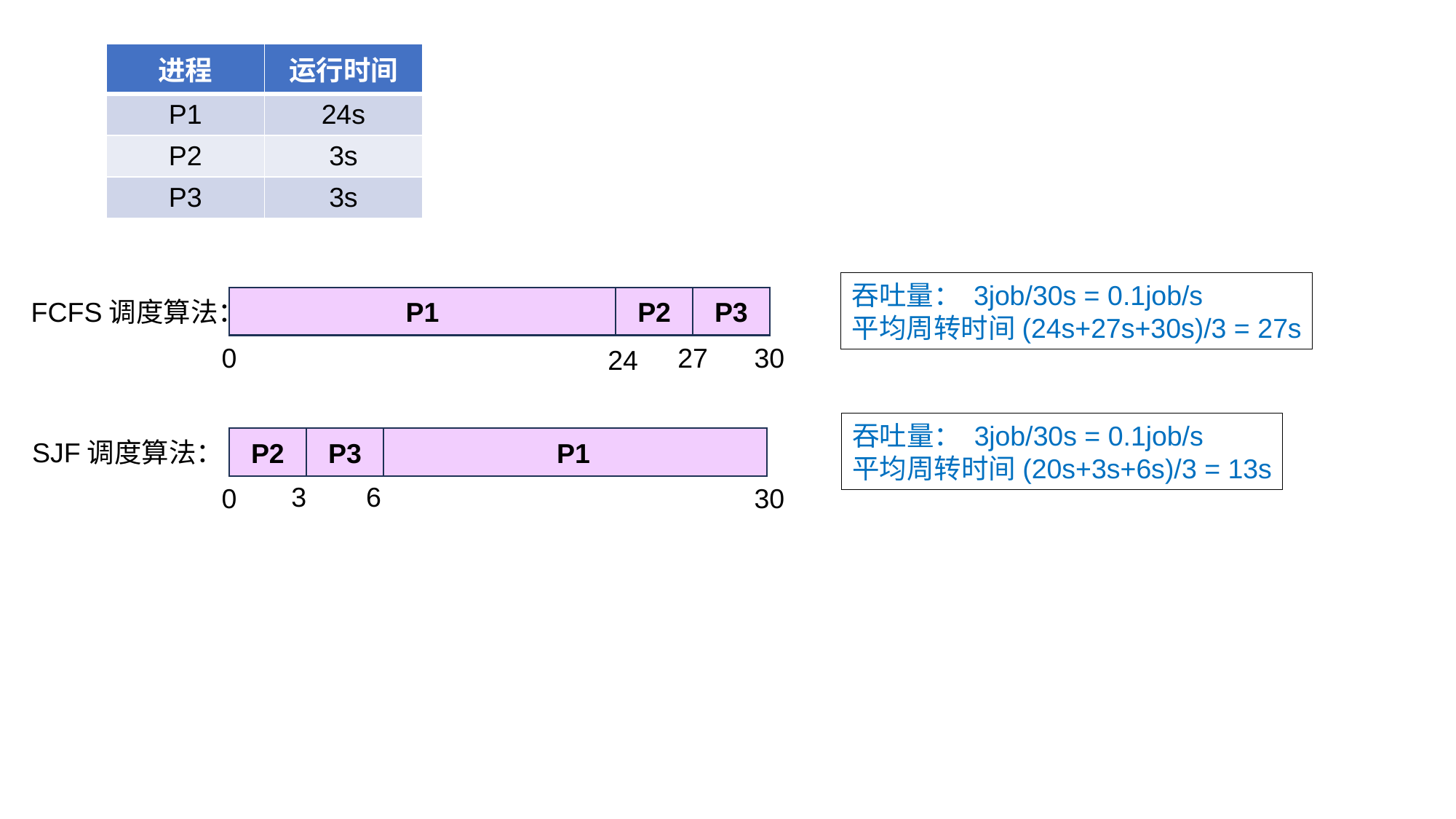

| 进程 | 运行时间 |
| --- | --- |
| P1 | 24s |
| P2 | 3s |
| P3 | 3s |
吞吐量： 3job/30s = 0.1job/s
平均周转时间(24s+27s+30s)/3 = 27s
P1
P2
P3
FCFS调度算法：
0
27
30
24
吞吐量： 3job/30s = 0.1job/s
平均周转时间(20s+3s+6s)/3 = 13s
P2
P3
P1
SJF调度算法：
3
6
0
30